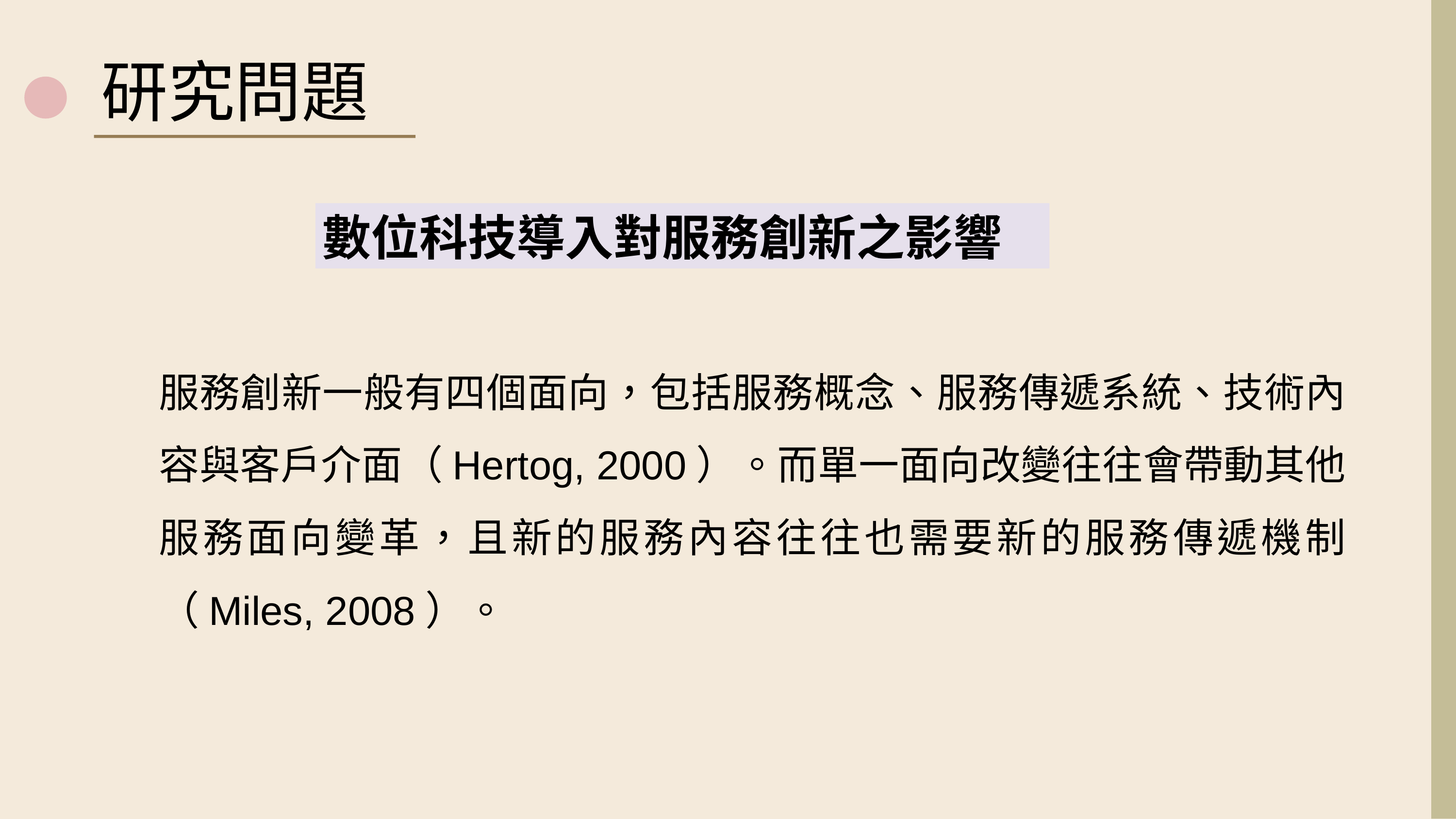

研究問題

數位科技導入對服務創新之影響
服務創新一般有四個面向，包括服務概念、服務傳遞系統、技術內容與客戶介面（Hertog, 2000）。而單一面向改變往往會帶動其他服務面向變革，且新的服務內容往往也需要新的服務傳遞機制（Miles, 2008）。